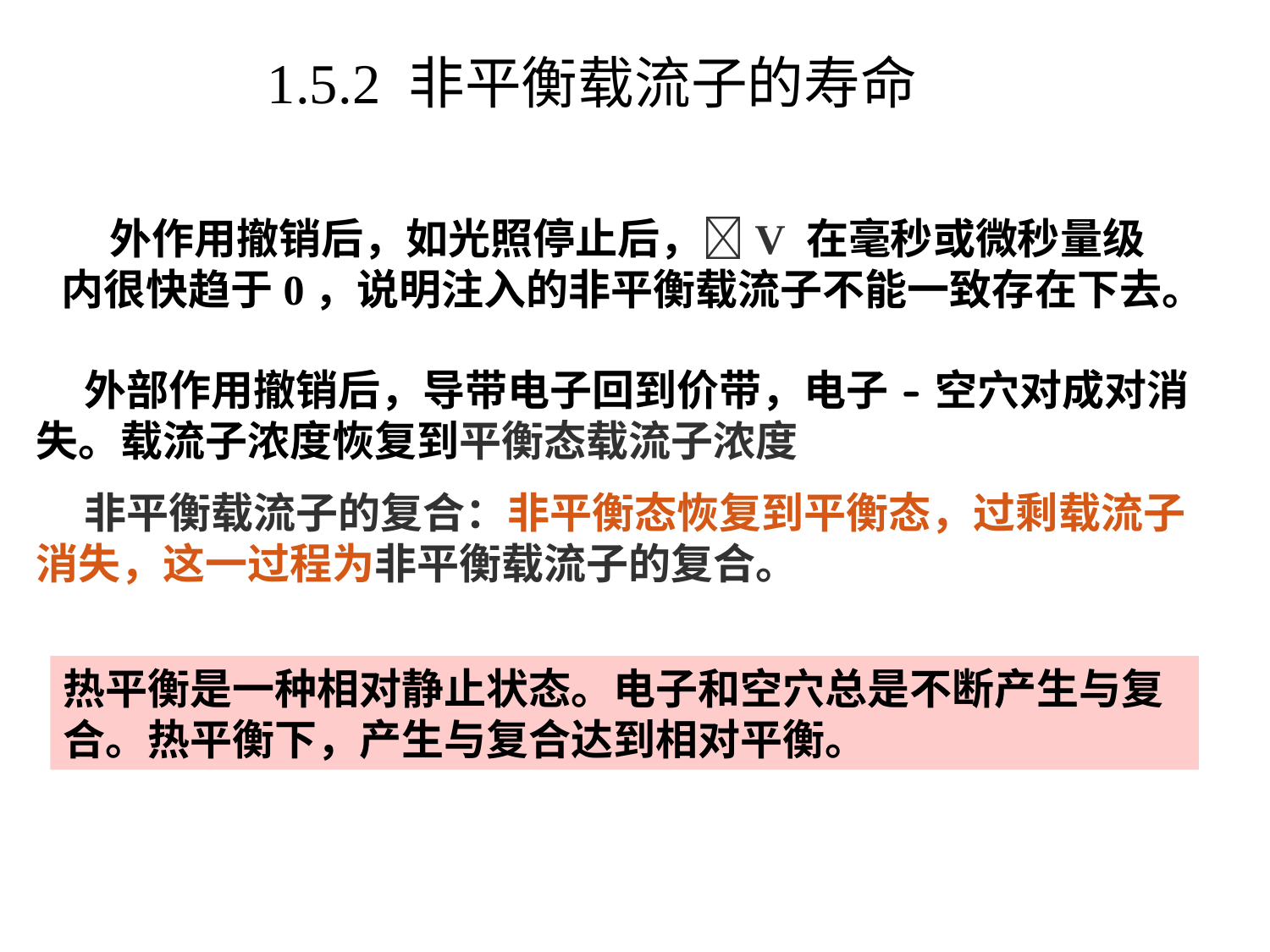

1.5.2 非平衡载流子的寿命
    外作用撤销后，如光照停止后，ΔV 在毫秒或微秒量级内很快趋于0，说明注入的非平衡载流子不能一致存在下去。
    外部作用撤销后，导带电子回到价带，电子-空穴对成对消失。载流子浓度恢复到平衡态载流子浓度
    非平衡载流子的复合：非平衡态恢复到平衡态，过剩载流子消失，这一过程为非平衡载流子的复合。
热平衡是一种相对静止状态。电子和空穴总是不断产生与复合。热平衡下，产生与复合达到相对平衡。